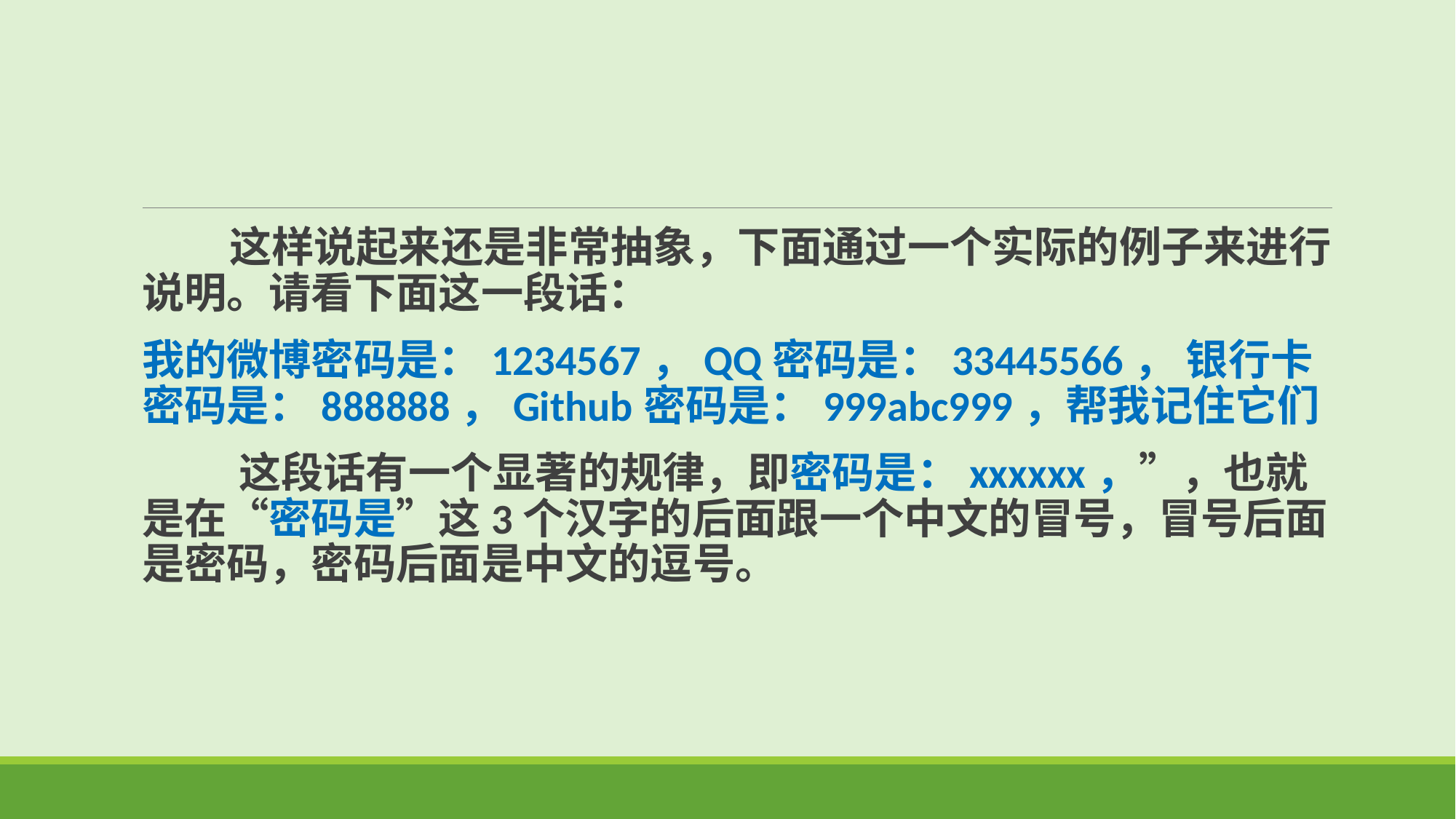

这样说起来还是非常抽象，下面通过一个实际的例子来进行说明。请看下面这一段话：
我的微博密码是：1234567，QQ密码是：33445566， 银行卡密码是：888888，Github密码是：999abc999，帮我记住它们
         这段话有一个显著的规律，即密码是：xxxxxx，”，也就是在“密码是”这3个汉字的后面跟一个中文的冒号，冒号后面是密码，密码后面是中文的逗号。